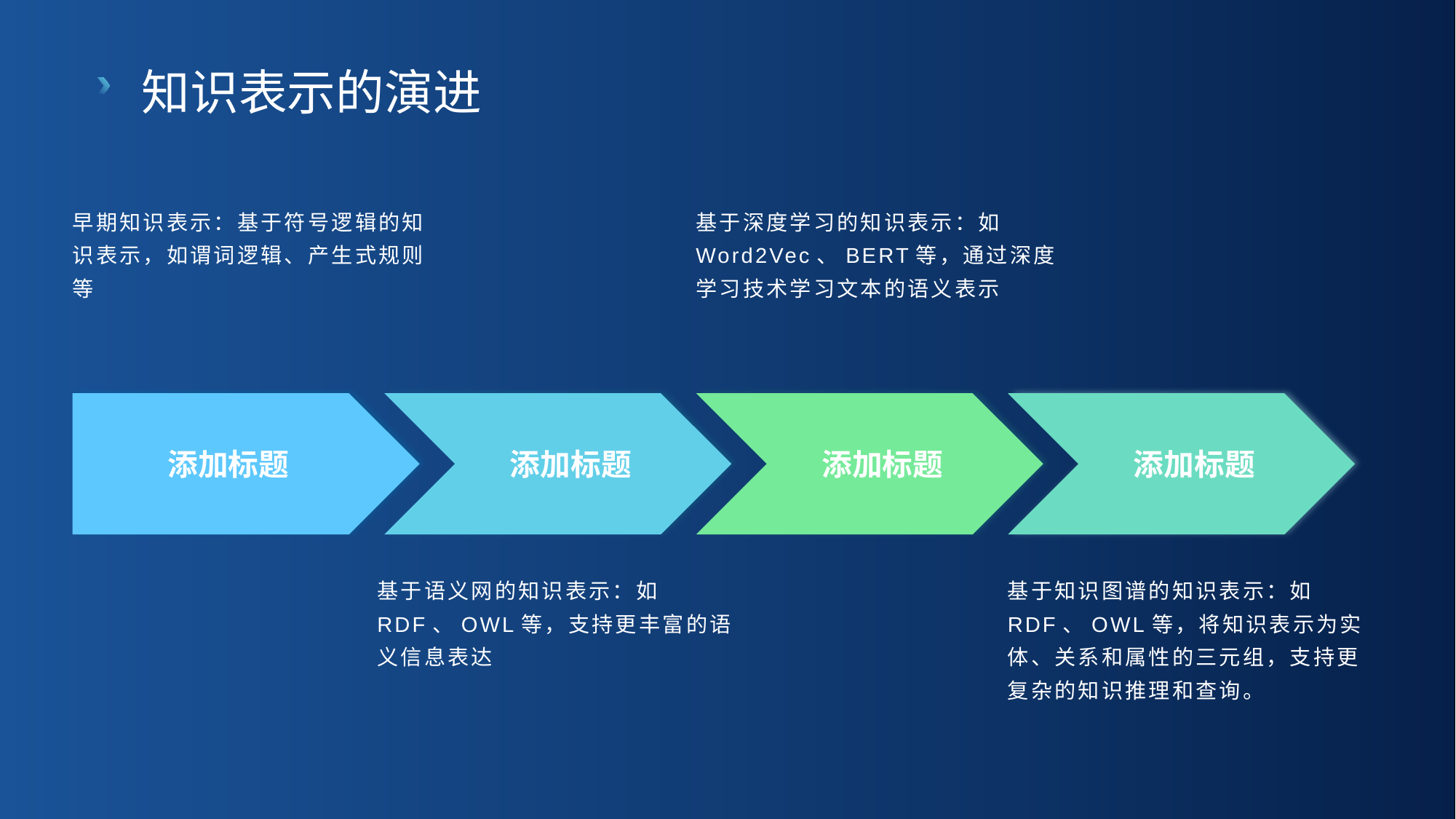

知识表示的演进
早期知识表示：基于符号逻辑的知识表示，如谓词逻辑、产生式规则等
基于深度学习的知识表示：如Word2Vec、BERT等，通过深度学习技术学习文本的语义表示
添加标题
添加标题
添加标题
添加标题
基于语义网的知识表示：如RDF、OWL等，支持更丰富的语义信息表达
基于知识图谱的知识表示：如RDF、OWL等，将知识表示为实体、关系和属性的三元组，支持更复杂的知识推理和查询。